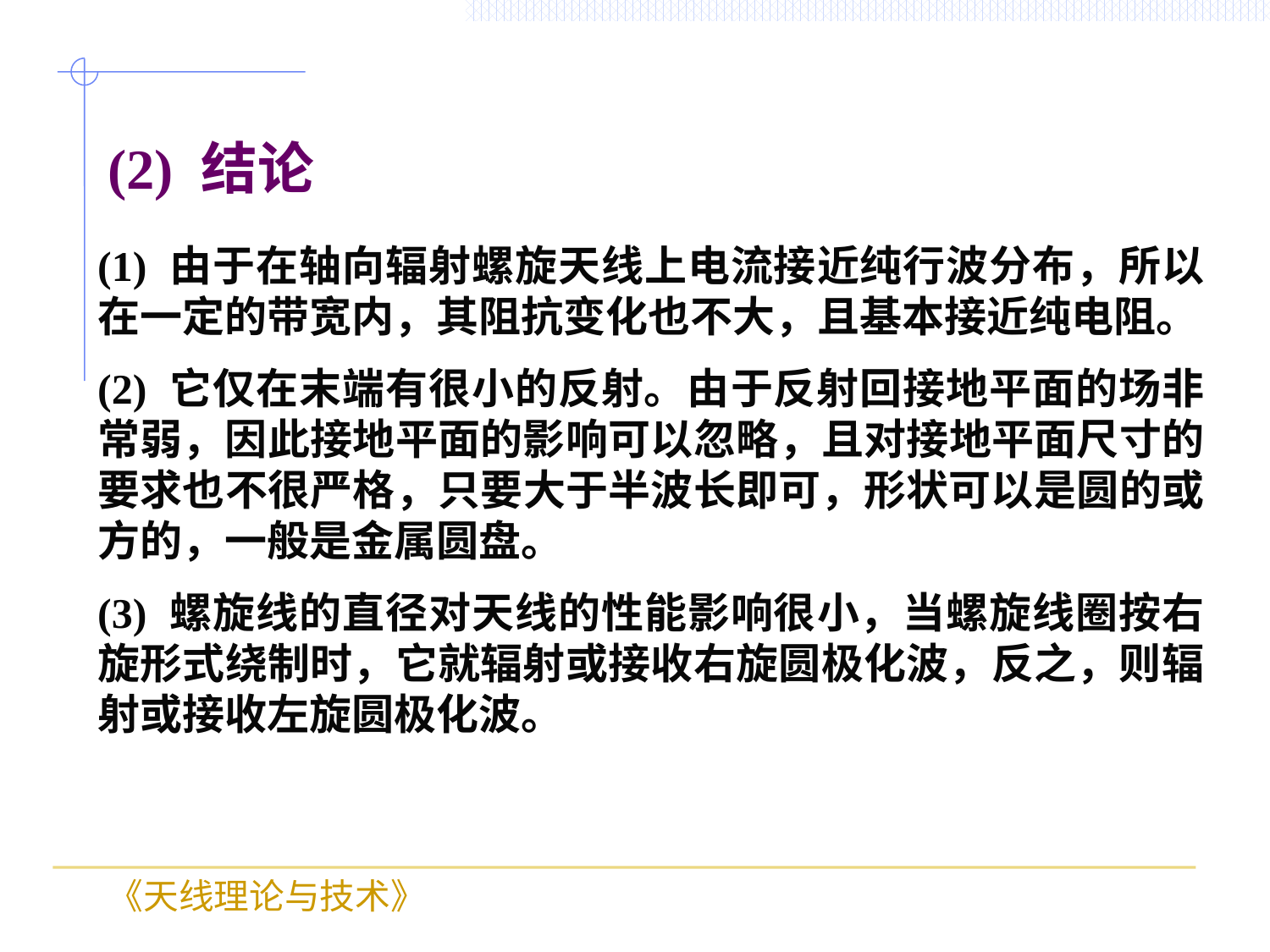

(2) 结论
(1) 由于在轴向辐射螺旋天线上电流接近纯行波分布，所以在一定的带宽内，其阻抗变化也不大，且基本接近纯电阻。
(2) 它仅在末端有很小的反射。由于反射回接地平面的场非常弱，因此接地平面的影响可以忽略，且对接地平面尺寸的要求也不很严格，只要大于半波长即可，形状可以是圆的或方的，一般是金属圆盘。
(3) 螺旋线的直径对天线的性能影响很小，当螺旋线圈按右旋形式绕制时，它就辐射或接收右旋圆极化波，反之，则辐射或接收左旋圆极化波。